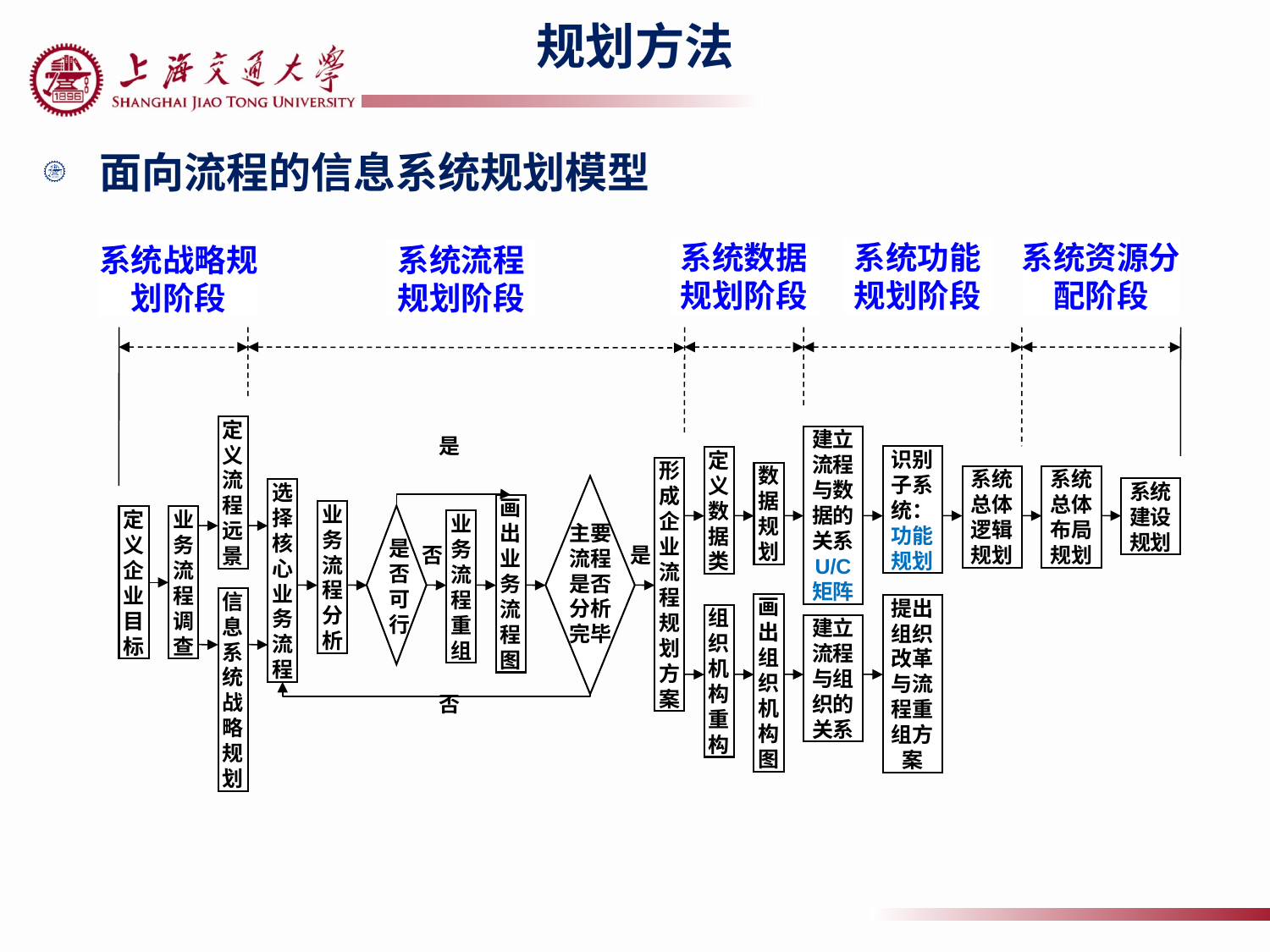

# 规划方法
面向流程的信息系统规划模型
系统数据规划阶段
系统功能规划阶段
系统资源分配阶段
系统战略规划阶段
系统流程规划阶段
定义流程远景
是
建立流程与数据的关系
U/C
矩阵
识别子系统：
功能规划
定义数据类
形成企业流程规划方案
数据规划
系统总体逻辑规划
系统总体布局规划

系统建设规划
选择核心业务流程
画出业务流程图
业务流程分析

定义企业目标
业务流程调查
业务流程重组
主要流程是否分析完毕
是否可行
否
是
信息系统战略规划
画出组织机构图
提出组织改革与流程重组方案
组织机构重构
建立流程与组织的关系
否